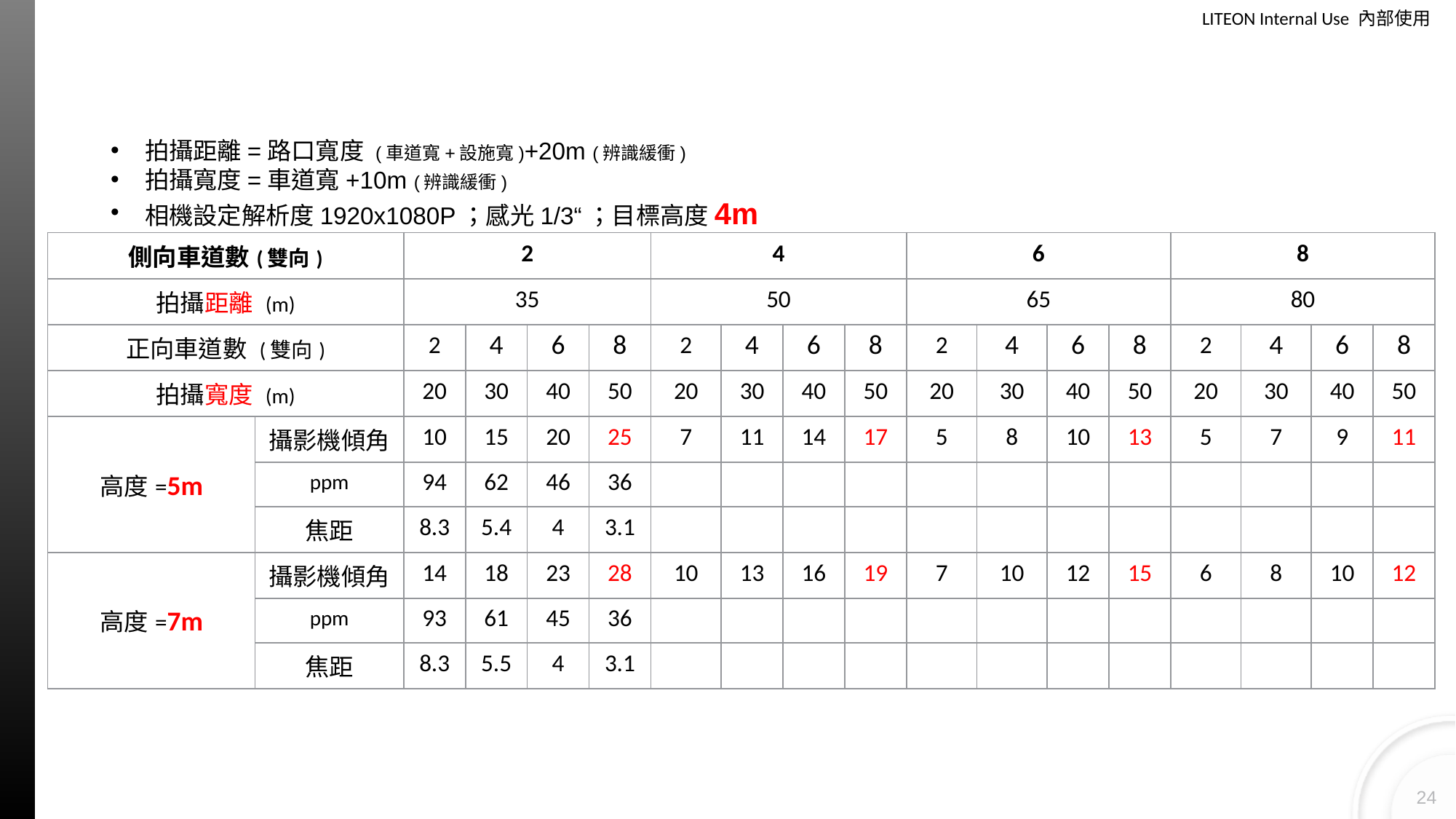

#
拍攝距離=路口寬度 (車道寬+設施寬)+20m (辨識緩衝)
拍攝寬度=車道寬+10m (辨識緩衝)
相機設定解析度1920x1080P；感光1/3“；目標高度4m
| 側向車道數(雙向) |  | 2 |  |  |  | 4 |  |  |  | 6 |  |  |  | 8 |  |  |  |
| --- | --- | --- | --- | --- | --- | --- | --- | --- | --- | --- | --- | --- | --- | --- | --- | --- | --- |
| 拍攝距離 (m) |  | 35 |  |  |  | 50 |  |  |  | 65 |  |  |  | 80 |  |  |  |
| 正向車道數 (雙向) |  | 2 | 4 | 6 | 8 | 2 | 4 | 6 | 8 | 2 | 4 | 6 | 8 | 2 | 4 | 6 | 8 |
| 拍攝寬度 (m) |  | 20 | 30 | 40 | 50 | 20 | 30 | 40 | 50 | 20 | 30 | 40 | 50 | 20 | 30 | 40 | 50 |
| 高度=5m | 攝影機傾角 | 10 | 15 | 20 | 25 | 7 | 11 | 14 | 17 | 5 | 8 | 10 | 13 | 5 | 7 | 9 | 11 |
|  | ppm | 94 | 62 | 46 | 36 |  |  |  |  |  |  |  |  |  |  |  |  |
|  | 焦距 | 8.3 | 5.4 | 4 | 3.1 |  |  |  |  |  |  |  |  |  |  |  |  |
| 高度=7m | 攝影機傾角 | 14 | 18 | 23 | 28 | 10 | 13 | 16 | 19 | 7 | 10 | 12 | 15 | 6 | 8 | 10 | 12 |
|  | ppm | 93 | 61 | 45 | 36 |  |  |  |  |  |  |  |  |  |  |  |  |
|  | 焦距 | 8.3 | 5.5 | 4 | 3.1 |  |  |  |  |  |  |  |  |  |  |  |  |
24